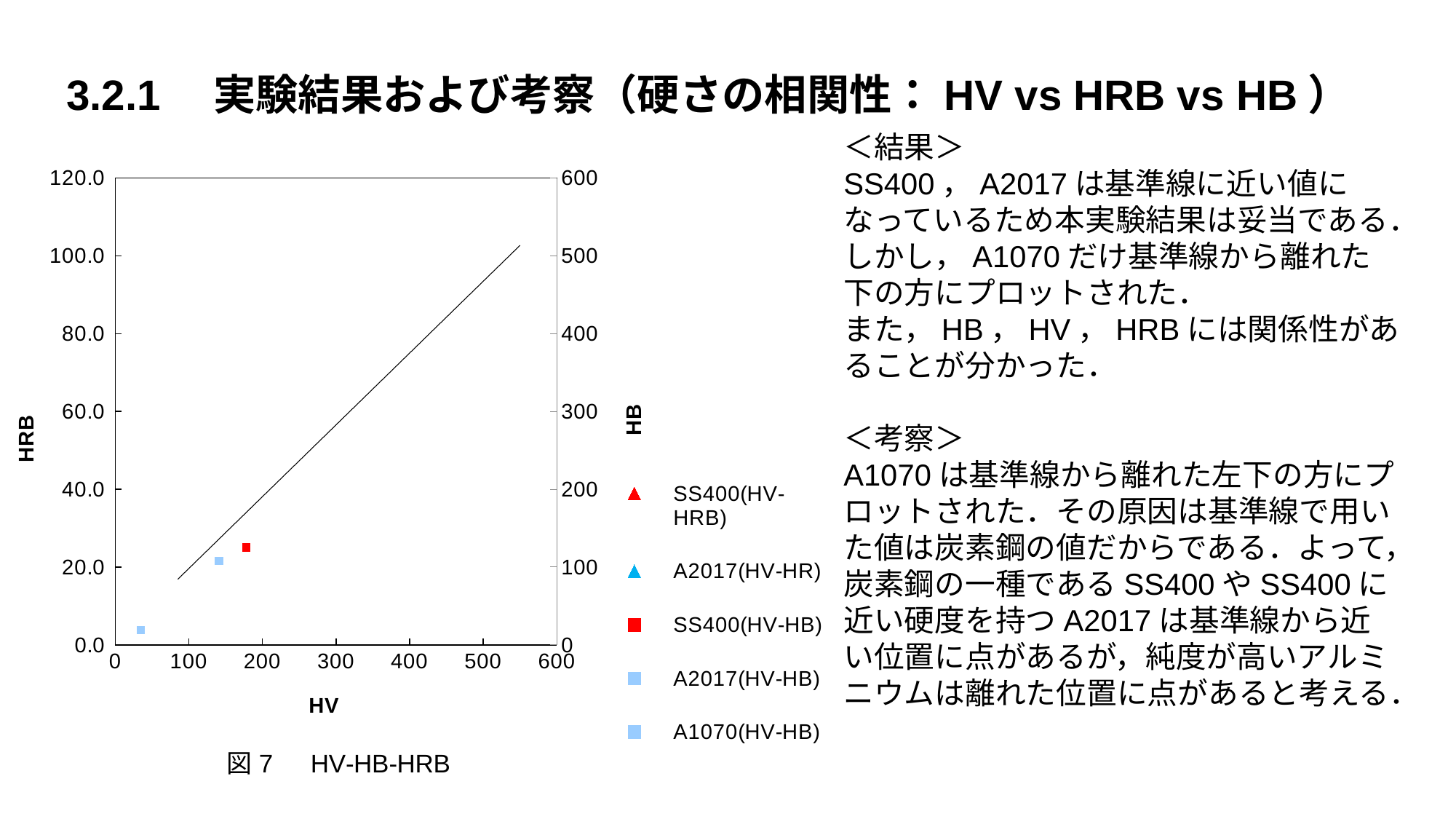

#
3.2.1　実験結果および考察（硬さの相関性：HV vs HRB vs HB）

### Chart: 図7　HV-HB-HRB

| Category |  |  |  |  |  |  |  |
|---|---|---|---|---|---|---|---|
＜結果＞
SS400，A2017は基準線に近い値になっているため本実験結果は妥当である．
しかし，A1070だけ基準線から離れた下の方にプロットされた．
また，HB，HV，HRBには関係性があることが分かった．

＜考察＞
A1070は基準線から離れた左下の方にプロットされた．その原因は基準線で用いた値は炭素鋼の値だからである．よって，炭素鋼の一種であるSS400やSS400に近い硬度を持つA2017は基準線から近い位置に点があるが，純度が高いアルミニウムは離れた位置に点があると考える．